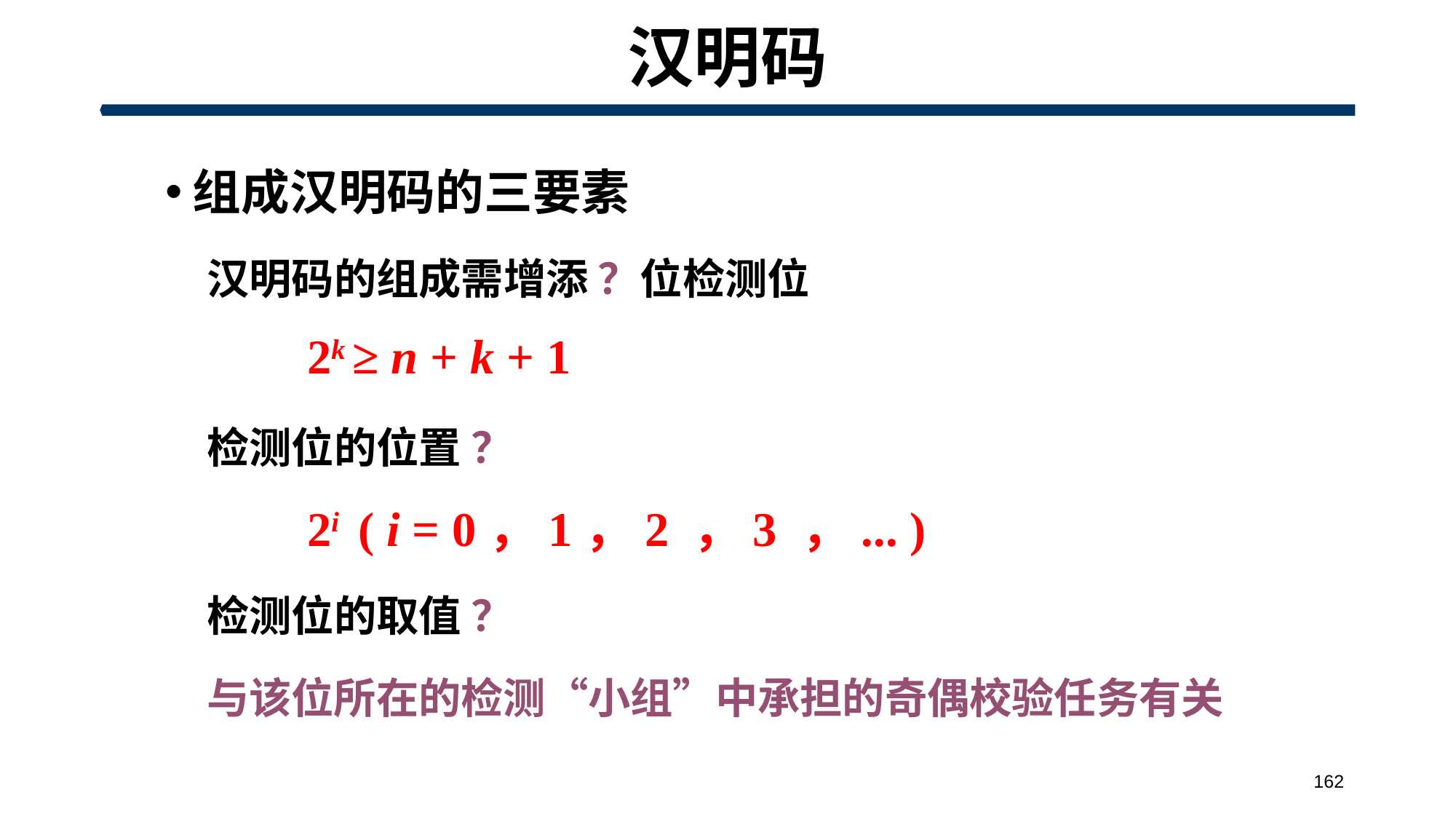

# 汉明码
组成汉明码的三要素

汉明码的组成需增添 ？位检测位
2k ≥ n + k + 1
检测位的位置 ？
2i  ( i = 0，1，2 ，3 ，... )
检测位的取值 ？
与该位所在的检测“小组”中承担的奇偶校验任务有关
162